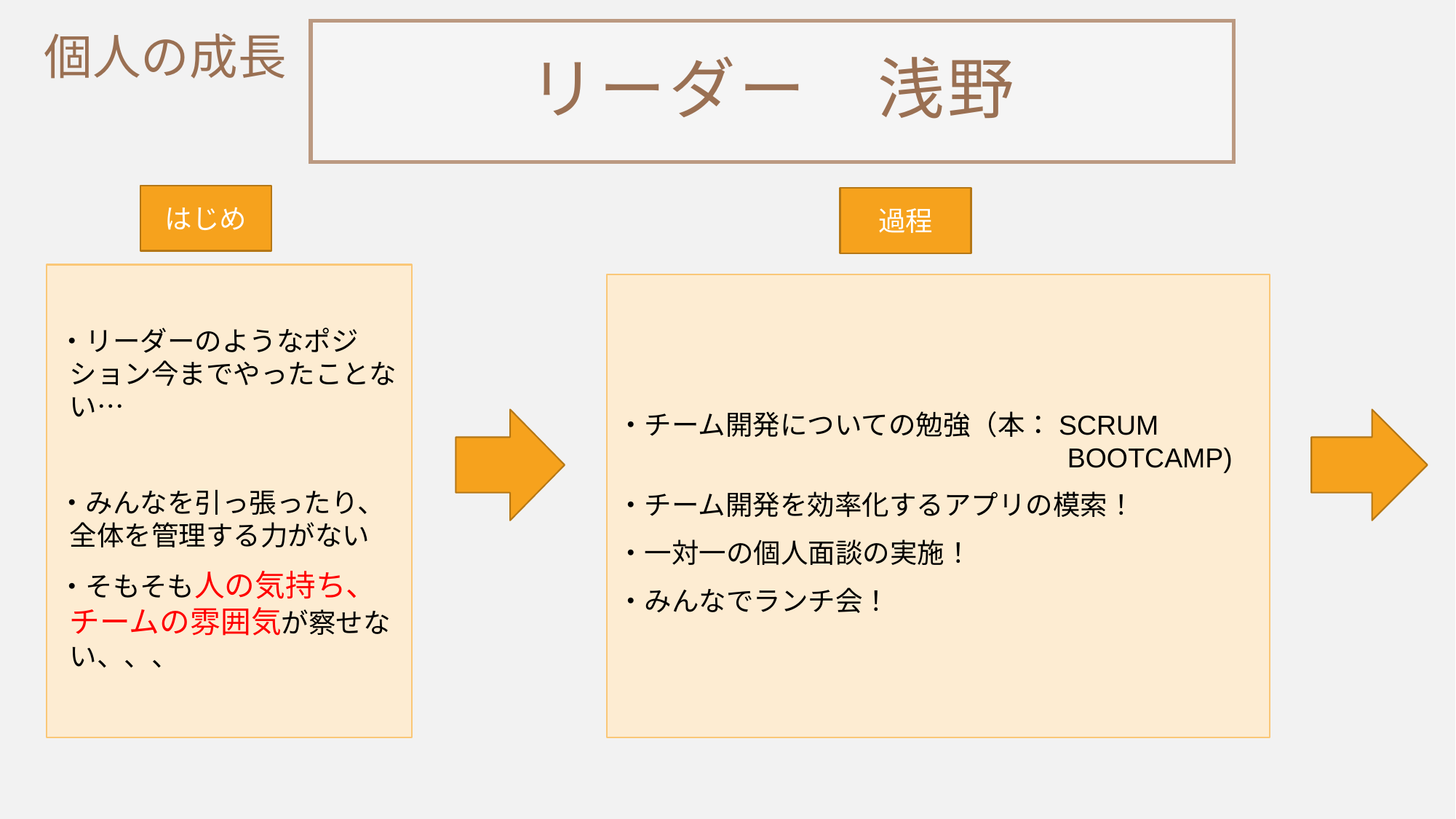

個人の成長
# リーダー　浅野
はじめ
過程

・チーム開発についての勉強（本：SCRUM BOOTCAMP)
・チーム開発を効率化するアプリの模索！
・一対一の個人面談の実施！
・みんなでランチ会！
・リーダーのようなポジション今までやったことない…

・みんなを引っ張ったり、全体を管理する力がない
・そもそも人の気持ち、チームの雰囲気が察せない、、、